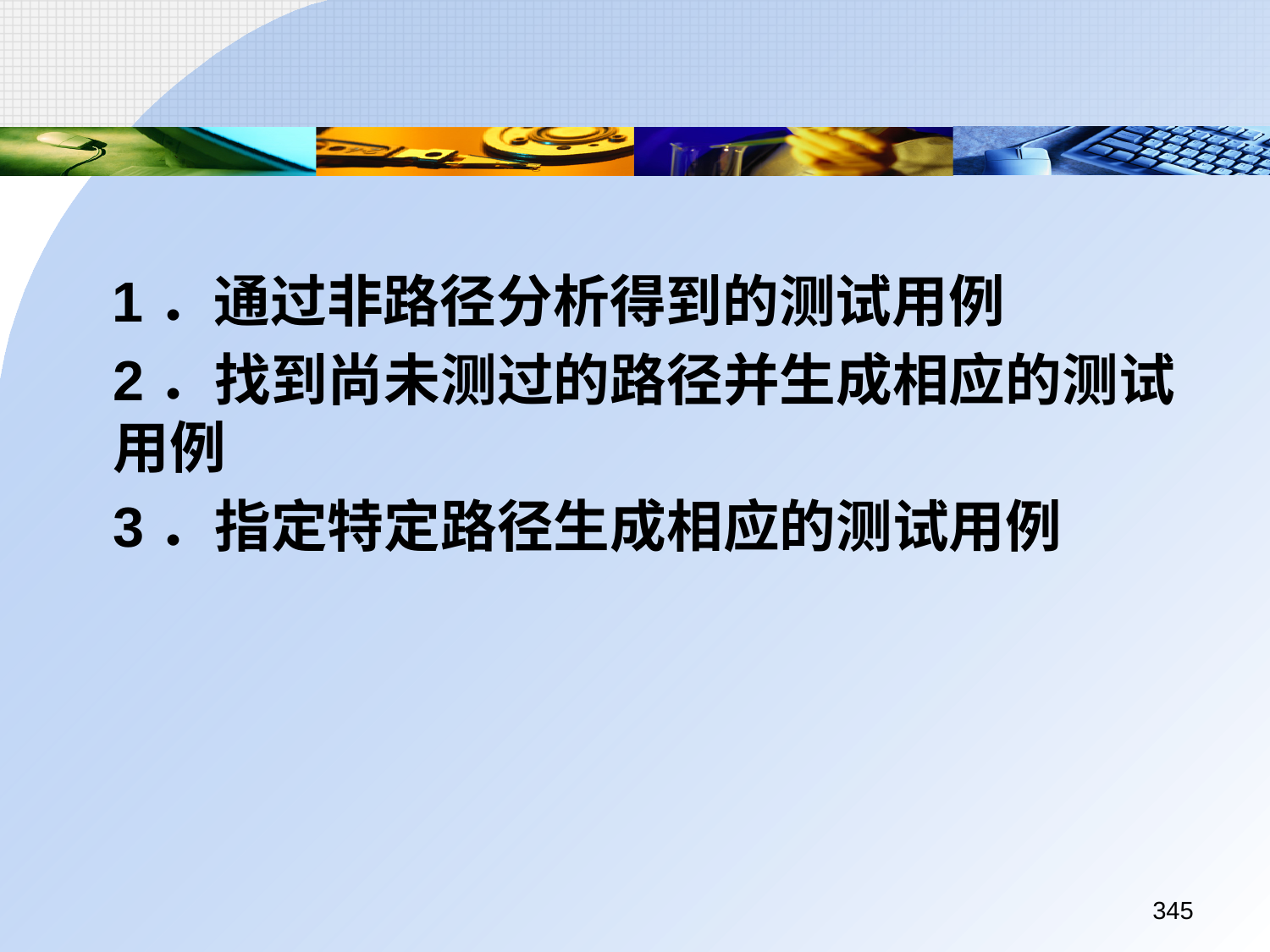

1．通过非路径分析得到的测试用例
	2．找到尚未测过的路径并生成相应的测试用例
	3．指定特定路径生成相应的测试用例

345